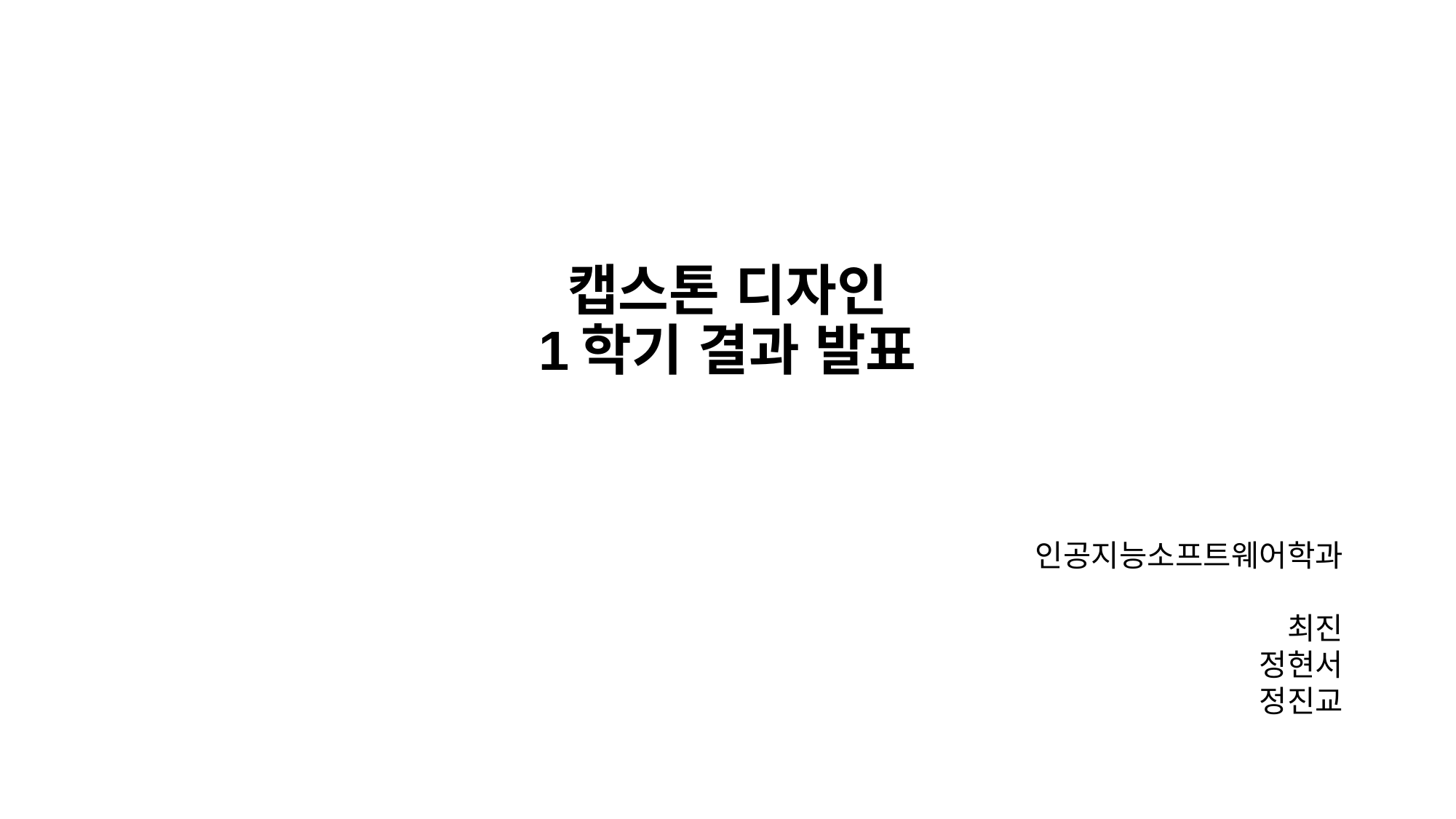

# 캡스톤 디자인 1학기 결과 발표
인공지능소프트웨어학과

최진
정현서
정진교